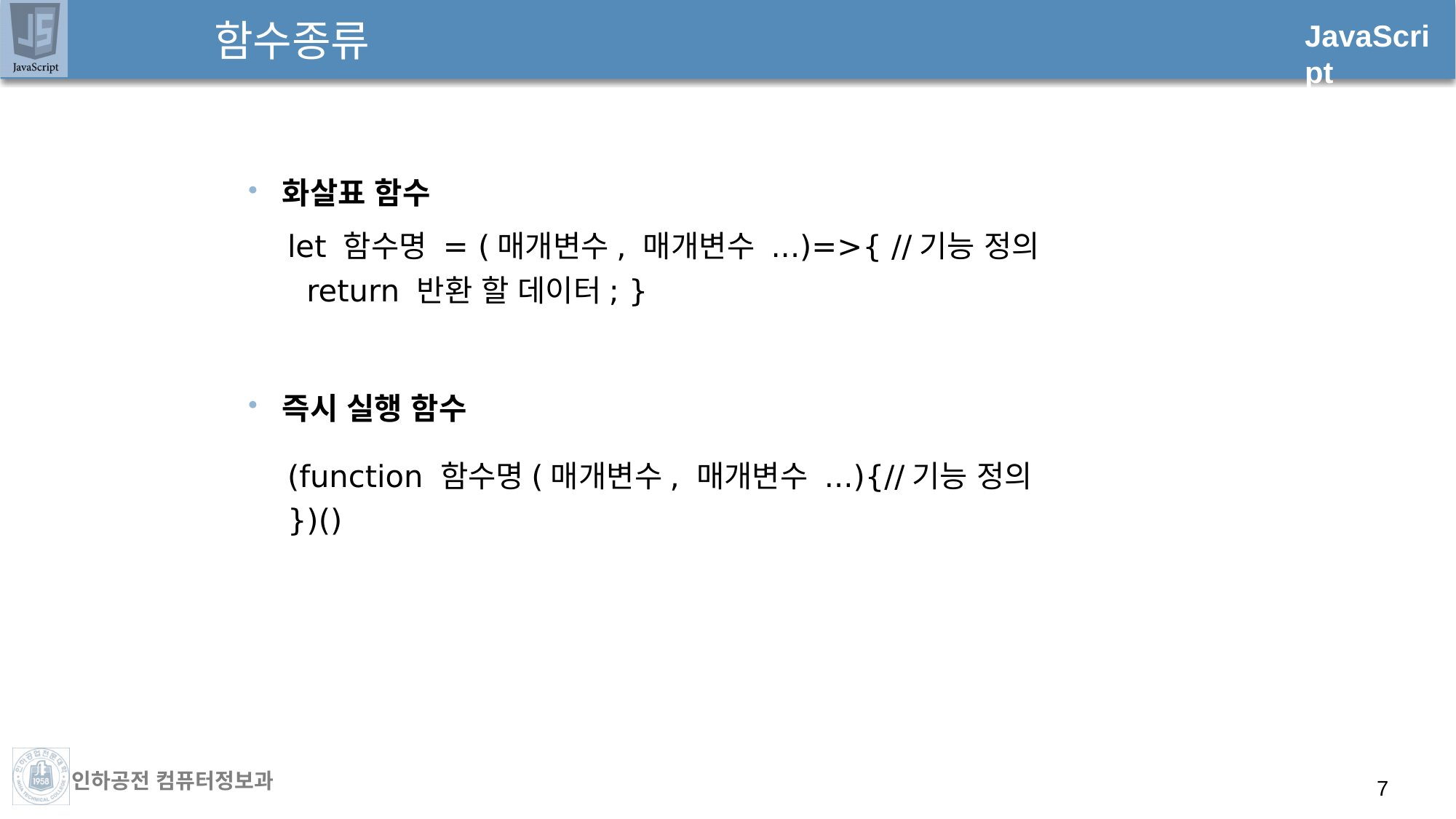

# 함수종류
화살표 함수
let 함수명 = (매개변수, 매개변수 ...)=>{ //기능 정의
  return 반환 할 데이터; }
즉시 실행 함수

(function 함수명(매개변수, 매개변수 ...){//기능 정의
})()